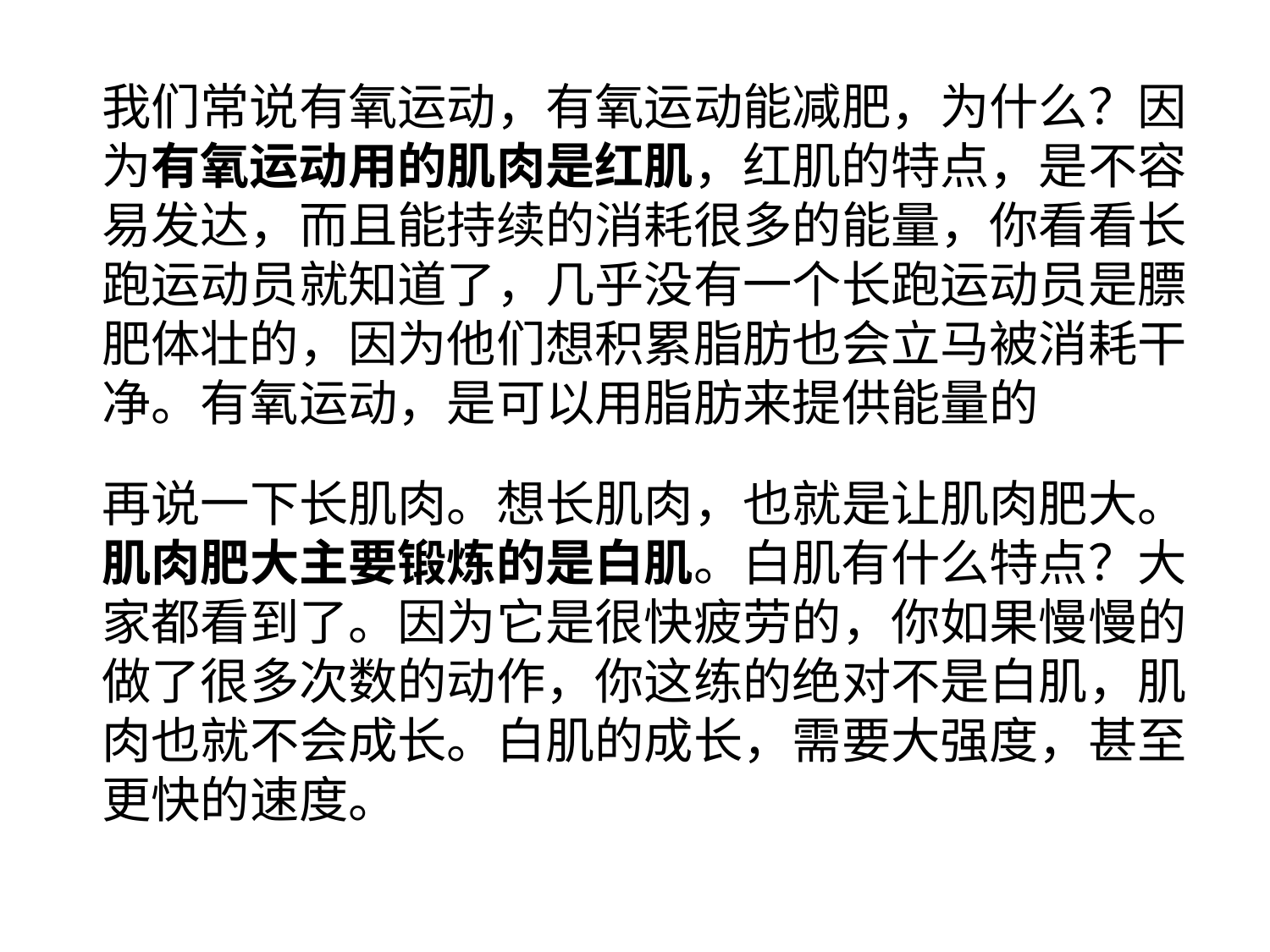

我们常说有氧运动，有氧运动能减肥，为什么？因为有氧运动用的肌肉是红肌，红肌的特点，是不容易发达，而且能持续的消耗很多的能量，你看看长跑运动员就知道了，几乎没有一个长跑运动员是膘肥体壮的，因为他们想积累脂肪也会立马被消耗干净。有氧运动，是可以用脂肪来提供能量的
再说一下长肌肉。想长肌肉，也就是让肌肉肥大。肌肉肥大主要锻炼的是白肌。白肌有什么特点？大家都看到了。因为它是很快疲劳的，你如果慢慢的做了很多次数的动作，你这练的绝对不是白肌，肌肉也就不会成长。白肌的成长，需要大强度，甚至更快的速度。